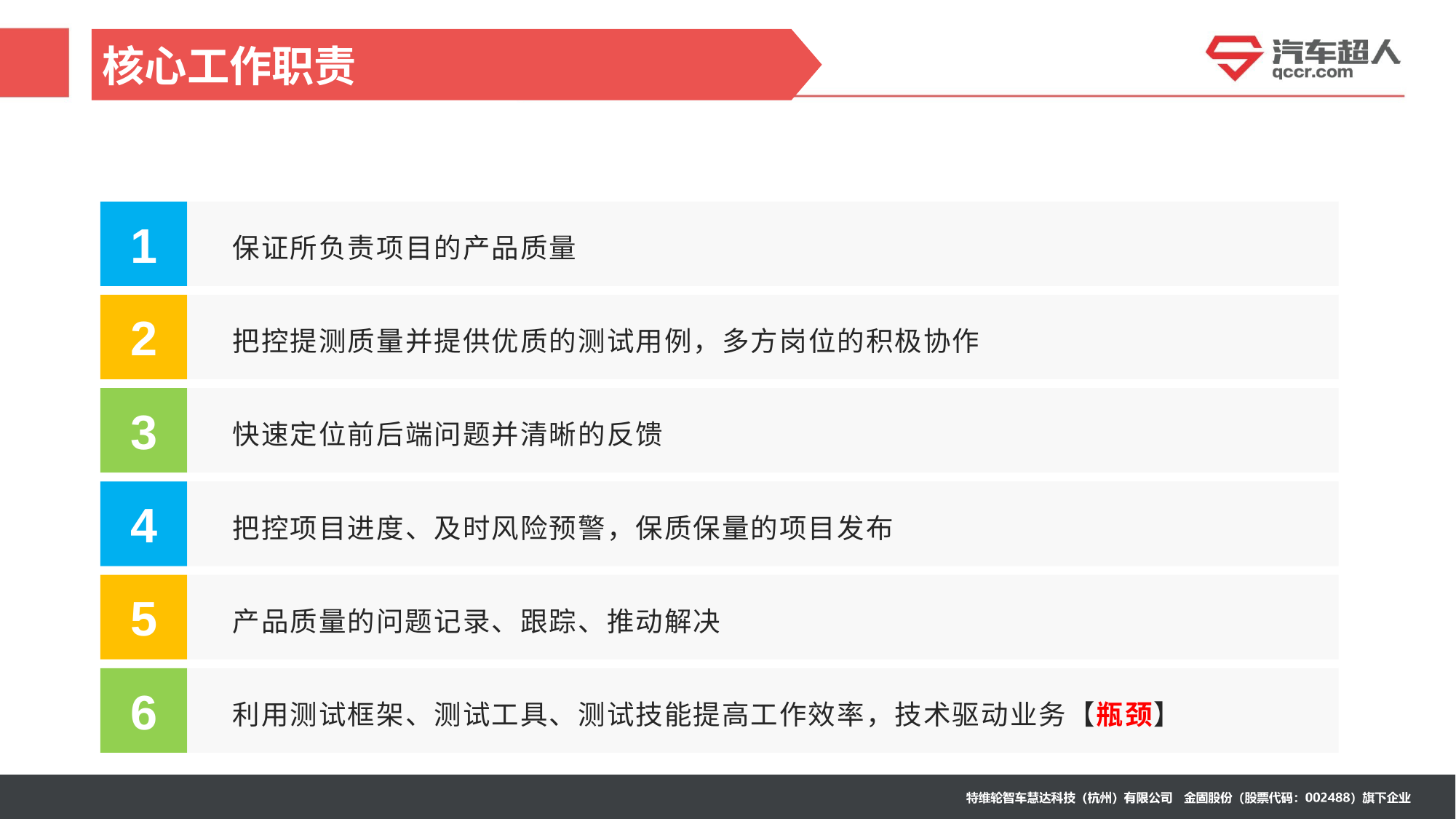

核心工作职责

1

保证所负责项目的产品质量

2
把控提测质量并提供优质的测试用例，多方岗位的积极协作

3
快速定位前后端问题并清晰的反馈

4
把控项目进度、及时风险预警，保质保量的项目发布

5
产品质量的问题记录、跟踪、推动解决

6
利用测试框架、测试工具、测试技能提高工作效率，技术驱动业务【瓶颈】